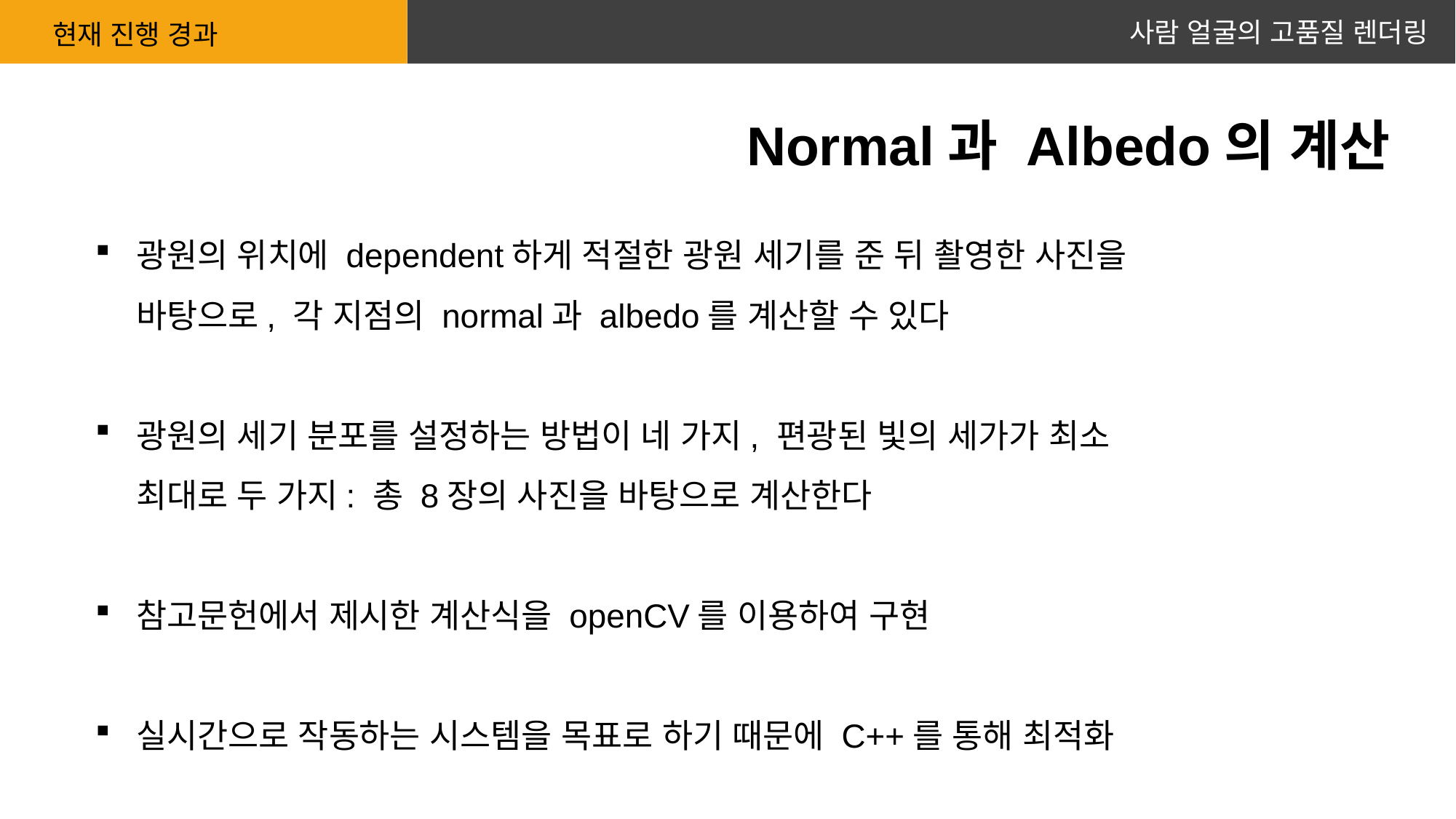

사람 얼굴의 고품질 렌더링
현재 진행 경과
Normal과 Albedo의 계산
광원의 위치에 dependent하게 적절한 광원 세기를 준 뒤 촬영한 사진을 바탕으로, 각 지점의 normal과 albedo를 계산할 수 있다

광원의 세기 분포를 설정하는 방법이 네 가지, 편광된 빛의 세가가 최소 최대로 두 가지: 총 8장의 사진을 바탕으로 계산한다

참고문헌에서 제시한 계산식을 openCV를 이용하여 구현

실시간으로 작동하는 시스템을 목표로 하기 때문에 C++를 통해 최적화